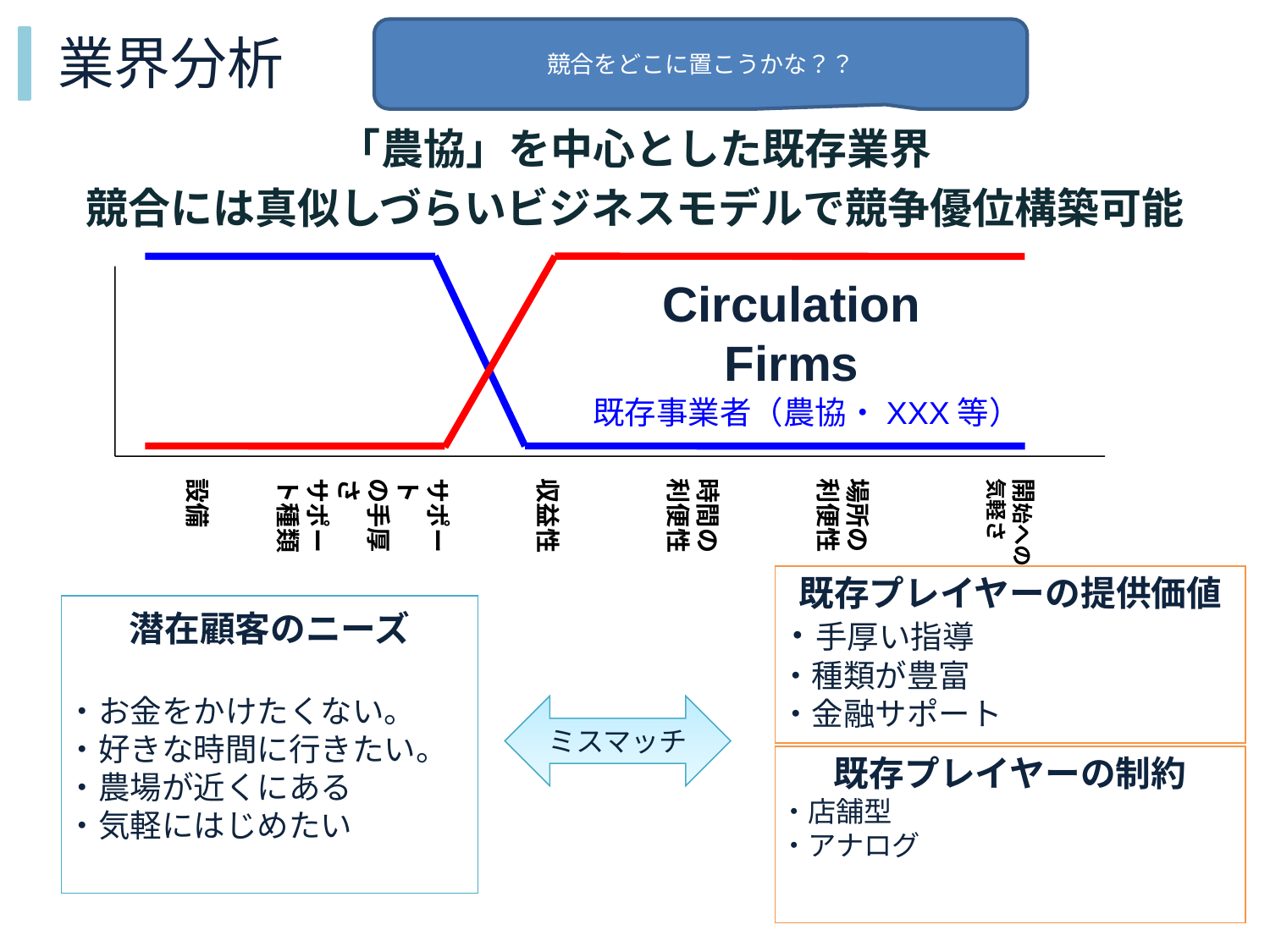

競合をどこに置こうかな？？
# 業界分析
「農協」を中心とした既存業界
競合には真似しづらいビジネスモデルで競争優位構築可能

Circulation Firms
既存事業者（農協・XXX等）

設備

サポート種類
サポート
の手厚さ
収益性
時間の
利便性
場所の
利便性
開始への
気軽さ
既存プレイヤーの提供価値
・手厚い指導
・種類が豊富
・金融サポート
潜在顧客のニーズ

・お金をかけたくない。
・好きな時間に行きたい。
・農場が近くにある
・気軽にはじめたい

ミスマッチ
既存プレイヤーの制約
・店舗型
・アナログ